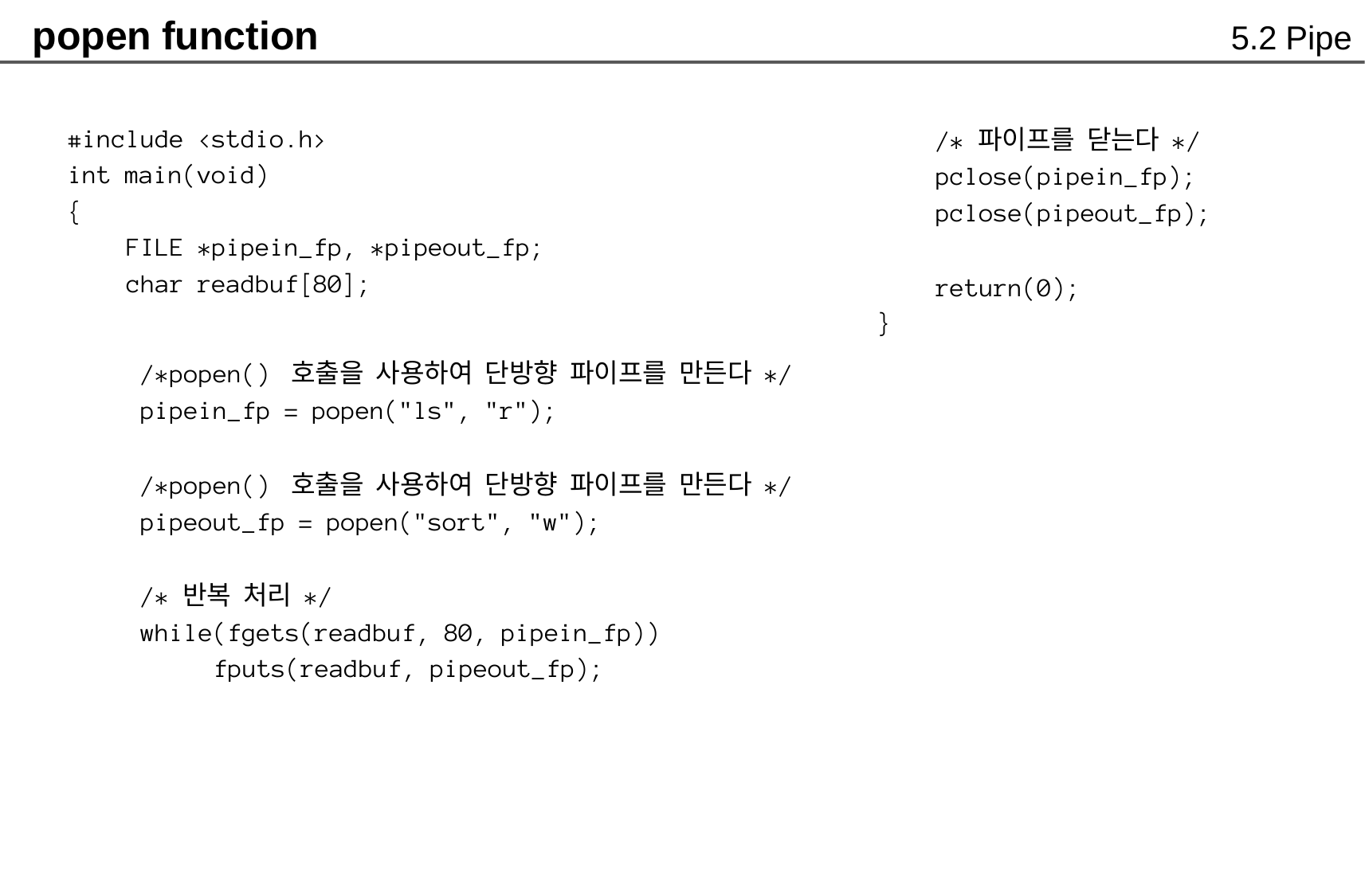

popen function
5.2 Pipe

/* 파이프를  닫는다 */
pclose(pipein_fp);
pclose(pipeout_fp);

return(0);
#include  <stdio.h>
int  main(void)
{
	FILE  *pipein_fp,  *pipeout_fp;
	char  readbuf[80];
}
/*popen()  호출을  사용하여  단방향  파이프를  만든다 */
pipein_fp  =  popen("ls",  "r");

/*popen()  호출을  사용하여  단방향  파이프를  만든다 */
pipeout_fp  =  popen("sort",  "w");

/* 반복  처리 */
while(fgets(readbuf,  80,  pipein_fp))
	fputs(readbuf,  pipeout_fp);